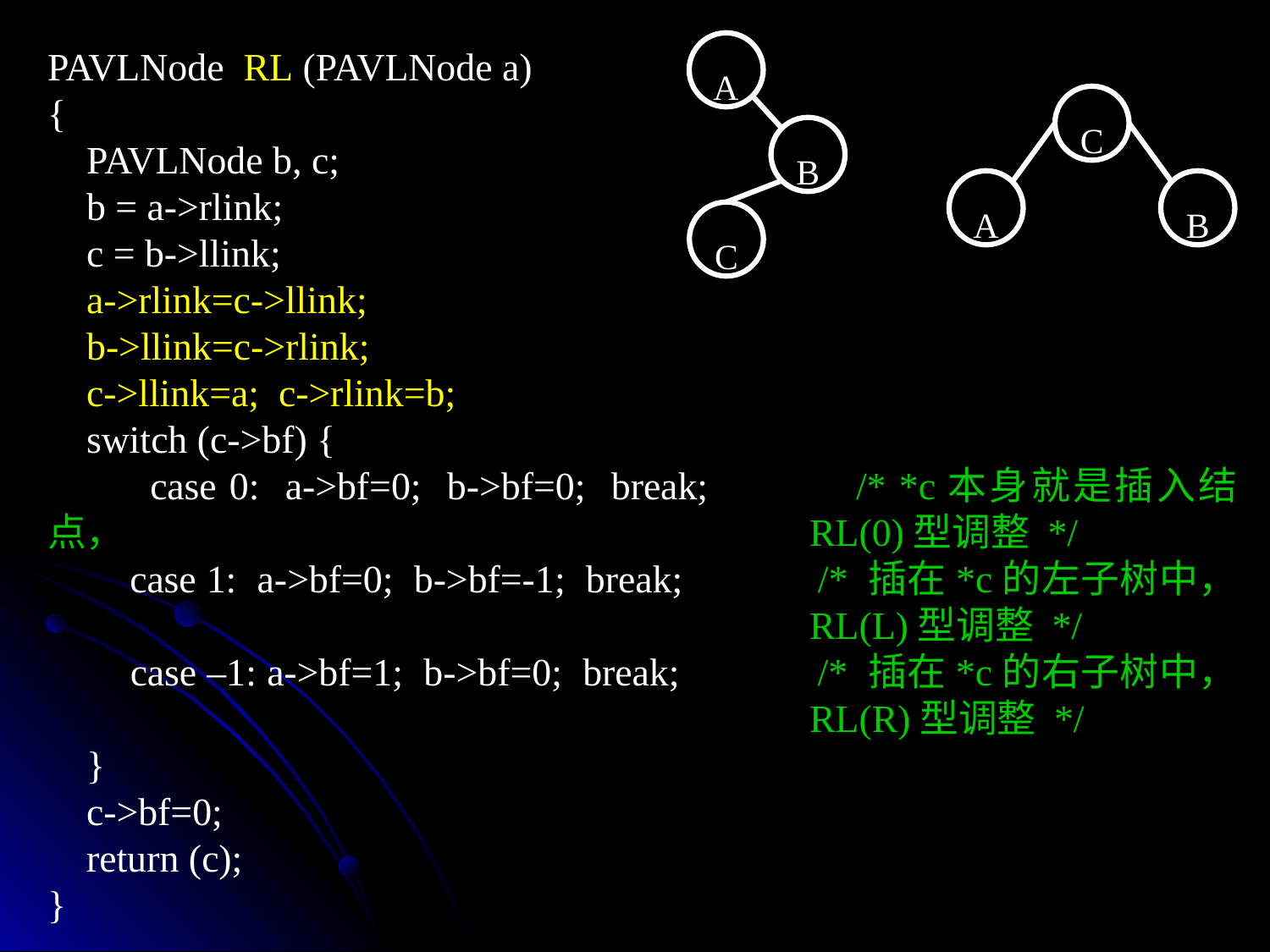

A

B

C
PAVLNode  RL (PAVLNode a)
{
    PAVLNode b, c;
    b = a->rlink;
    c = b->llink;
    a->rlink=c->llink;
    b->llink=c->rlink;
    c->llink=a;  c->rlink=b;
    switch (c->bf) {
        case 0:  a->bf=0;  b->bf=0;  break;		/* *c本身就是插入结点，						RL(0)型调整 */
        case 1:  a->bf=0;  b->bf=-1;  break;		/* 插在*c的左子树中，						RL(L)型调整 */
        case –1: a->bf=1;  b->bf=0;  break;		/* 插在*c的右子树中，						RL(R)型调整 */
    }
    c->bf=0;
    return (c);
}

C

A

B